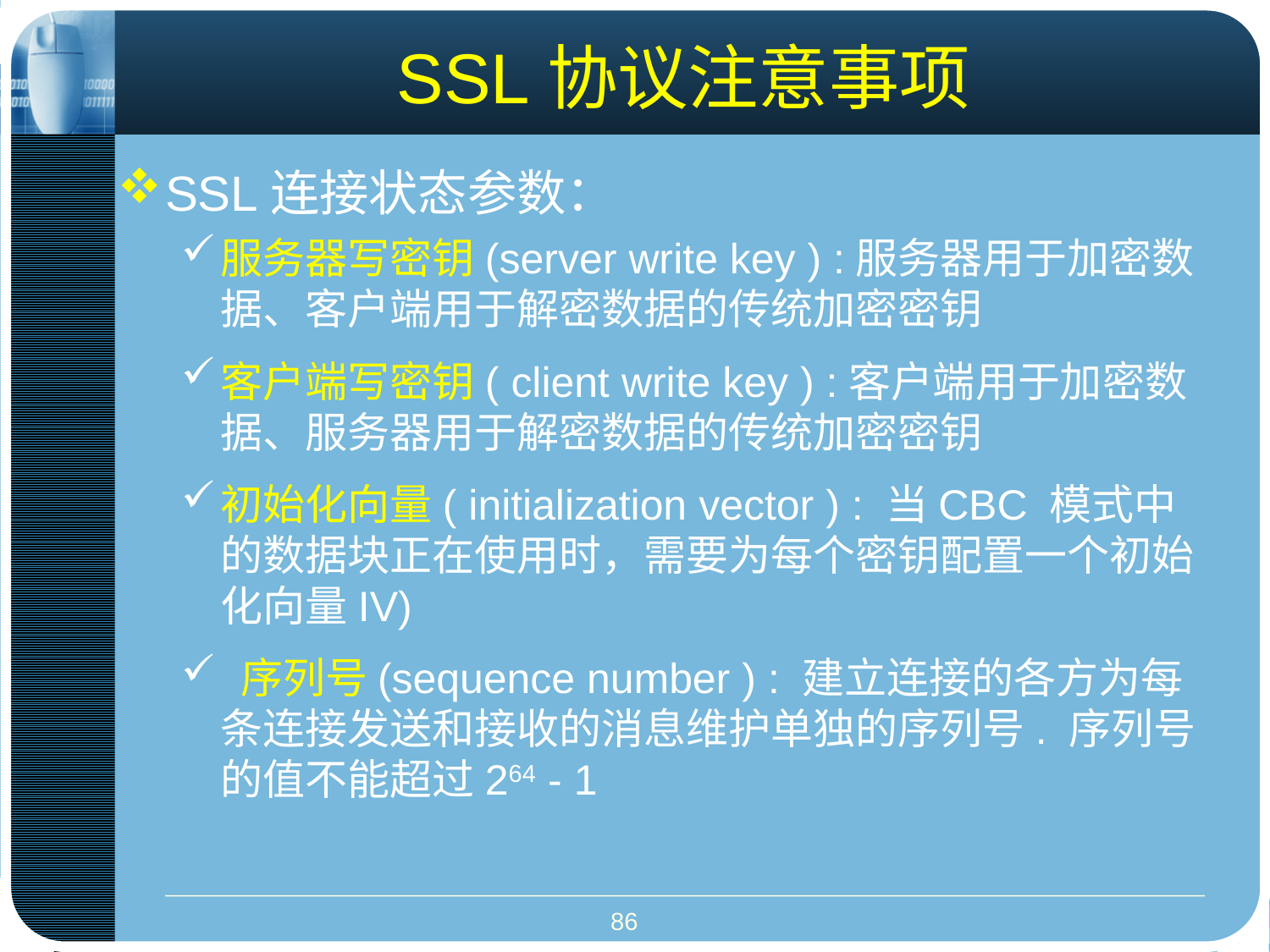

# SSL协议注意事项
SSL连接状态参数：
服务器写密钥(server write key ) :服务器用于加密数据、客户端用于解密数据的传统加密密钥
客户端写密钥( client write key ) :客户端用于加密数据、服务器用于解密数据的传统加密密钥
初始化向量( initialization vector ) : 当CBC 模式中的数据块正在使用时，需要为每个密钥配置一个初始化向量IV)
 序列号(sequence number ) : 建立连接的各方为每条连接发送和接收的消息维护单独的序列号. 序列号的值不能超过264 - 1

86